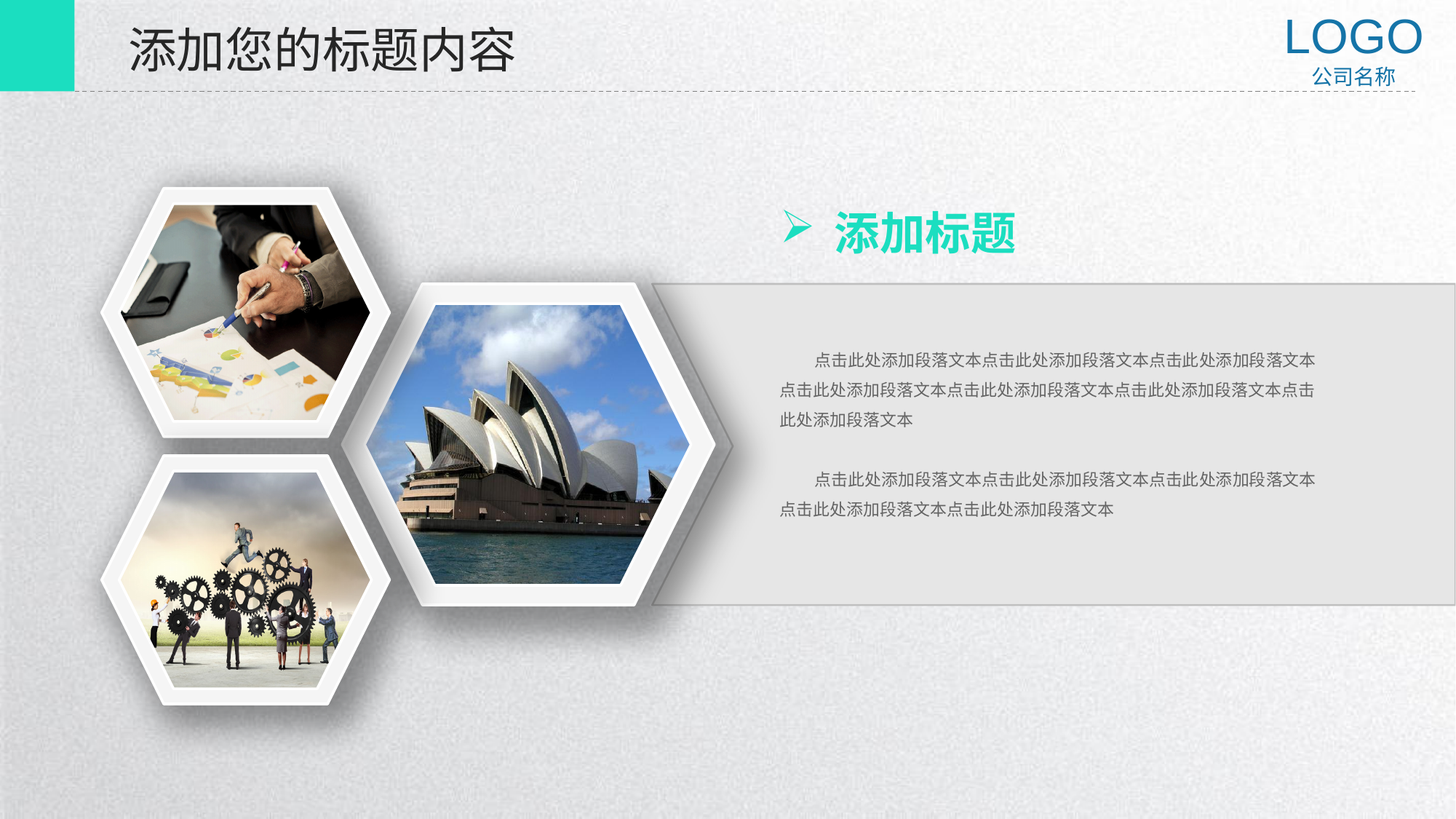

LOGO
公司名称
添加您的标题内容
添加标题

        点击此处添加段落文本点击此处添加段落文本点击此处添加段落文本点击此处添加段落文本点击此处添加段落文本点击此处添加段落文本点击此处添加段落文本

        点击此处添加段落文本点击此处添加段落文本点击此处添加段落文本点击此处添加段落文本点击此处添加段落文本